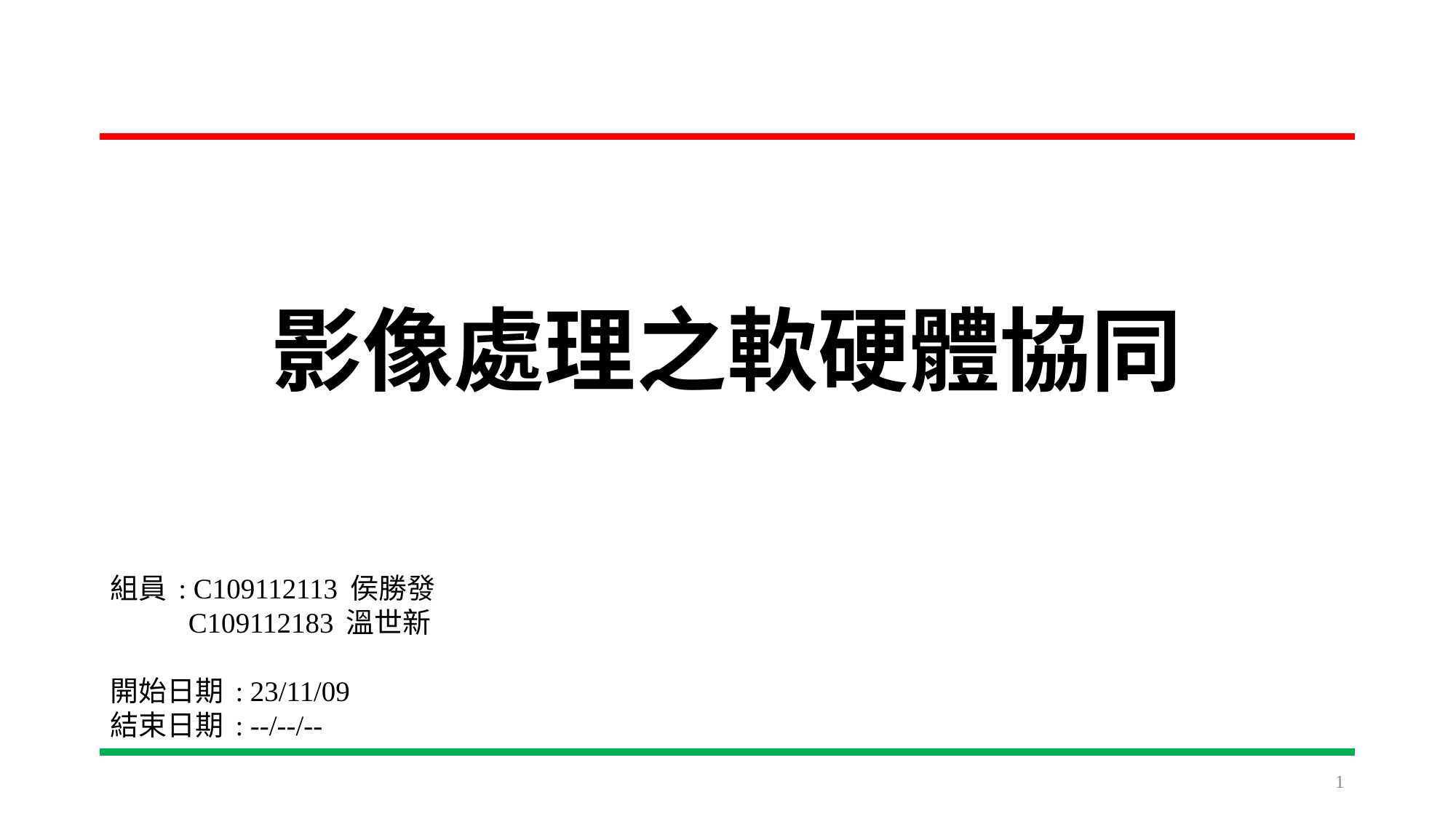

# 影像處理之軟硬體協同
組員 : C109112113 侯勝發
           C109112183 溫世新

開始日期 : 23/11/09
結束日期 : --/--/--
1